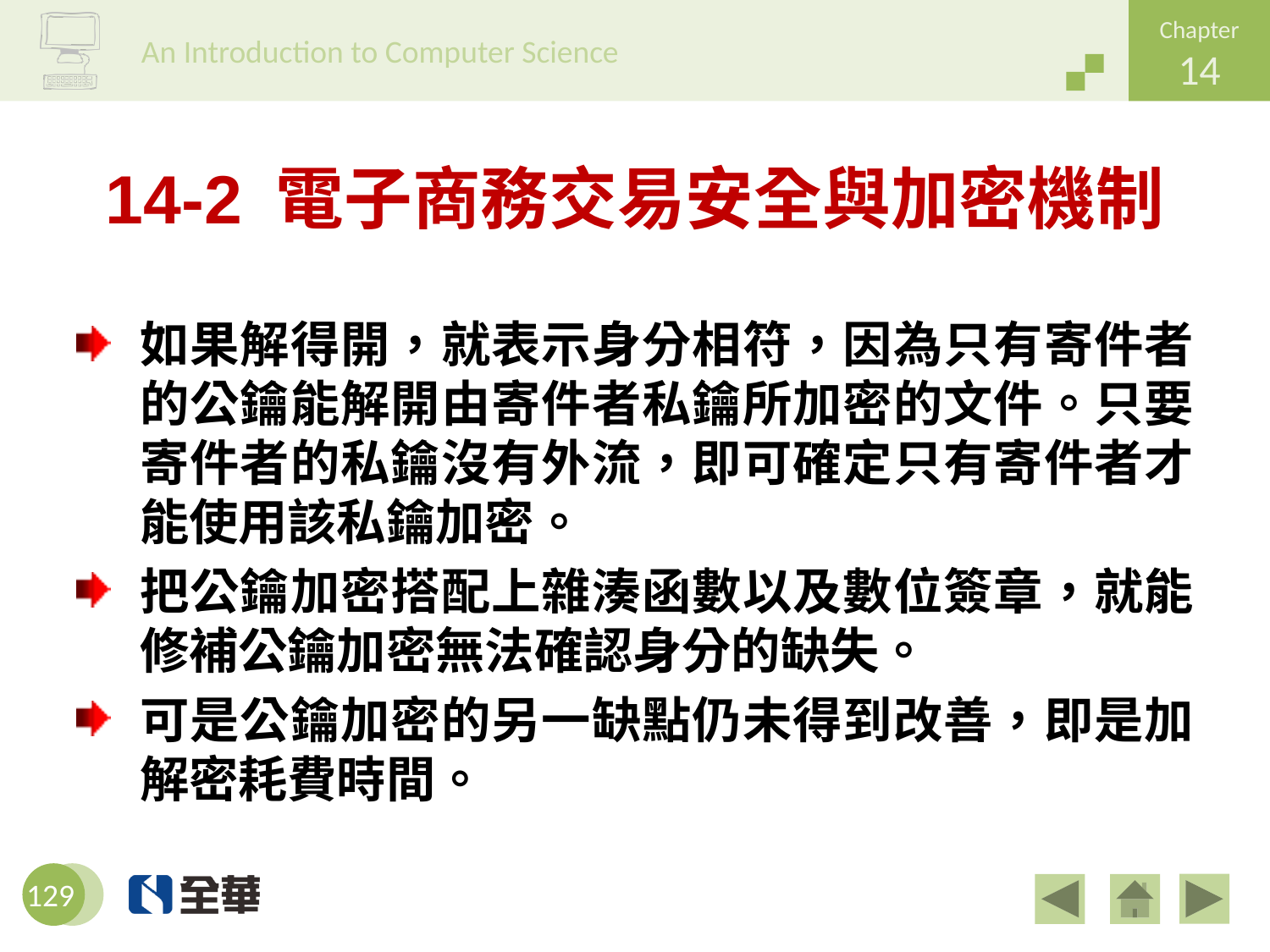

# 14-2 電子商務交易安全與加密機制
如果解得開，就表示身分相符，因為只有寄件者的公鑰能解開由寄件者私鑰所加密的文件。只要寄件者的私鑰沒有外流，即可確定只有寄件者才能使用該私鑰加密。
把公鑰加密搭配上雜湊函數以及數位簽章，就能修補公鑰加密無法確認身分的缺失。
可是公鑰加密的另一缺點仍未得到改善，即是加解密耗費時間。